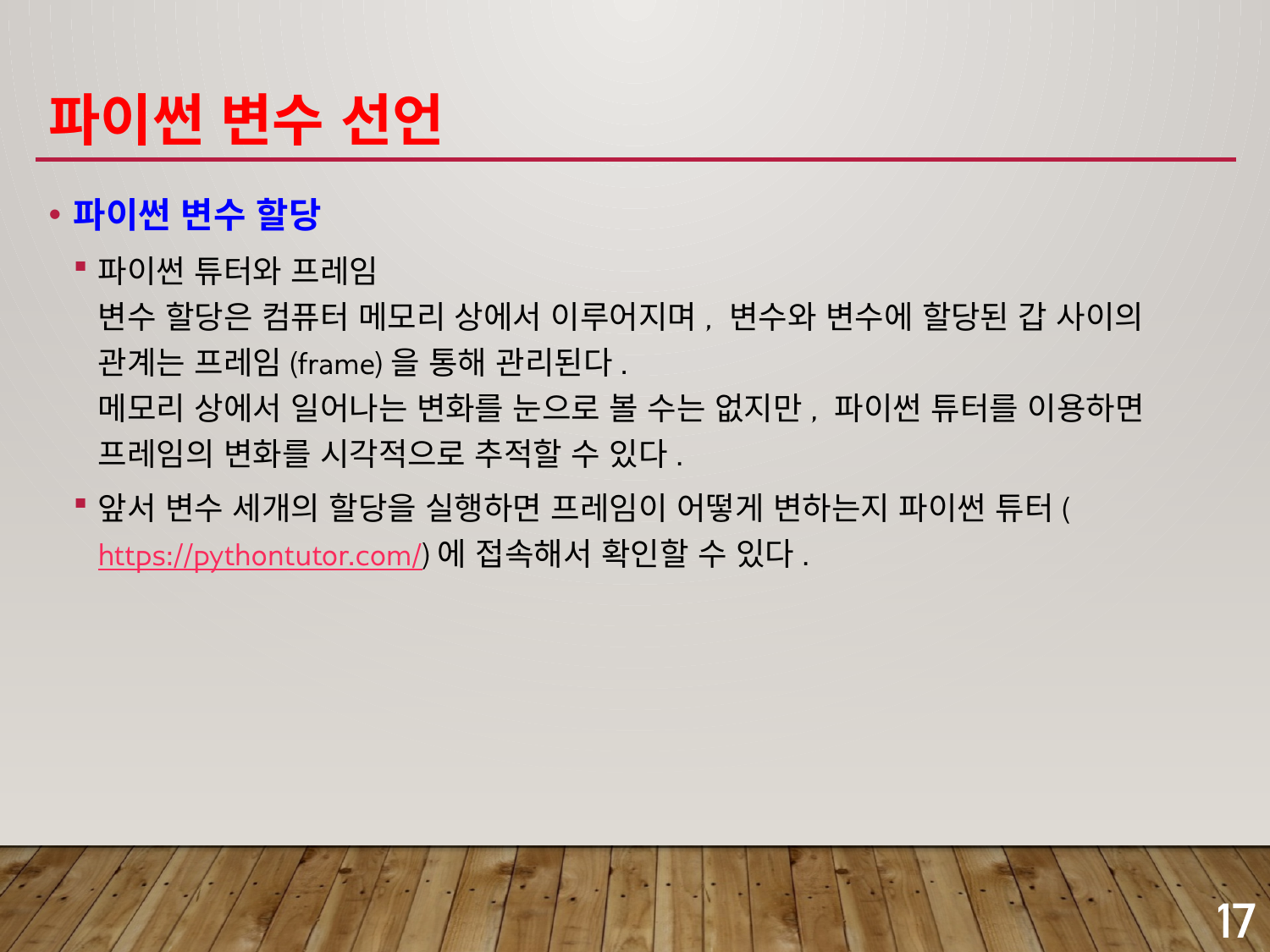

# 파이썬 변수 선언
파이썬 변수 할당
파이썬 튜터와 프레임
변수 할당은 컴퓨터 메모리 상에서 이루어지며, 변수와 변수에 할당된 갑 사이의 관계는 프레임(frame)을 통해 관리된다.
메모리 상에서 일어나는 변화를 눈으로 볼 수는 없지만, 파이썬 튜터를 이용하면 프레임의 변화를 시각적으로 추적할 수 있다.
앞서 변수 세개의 할당을 실행하면 프레임이 어떻게 변하는지 파이썬 튜터(https://pythontutor.com/)에 접속해서 확인할 수 있다.